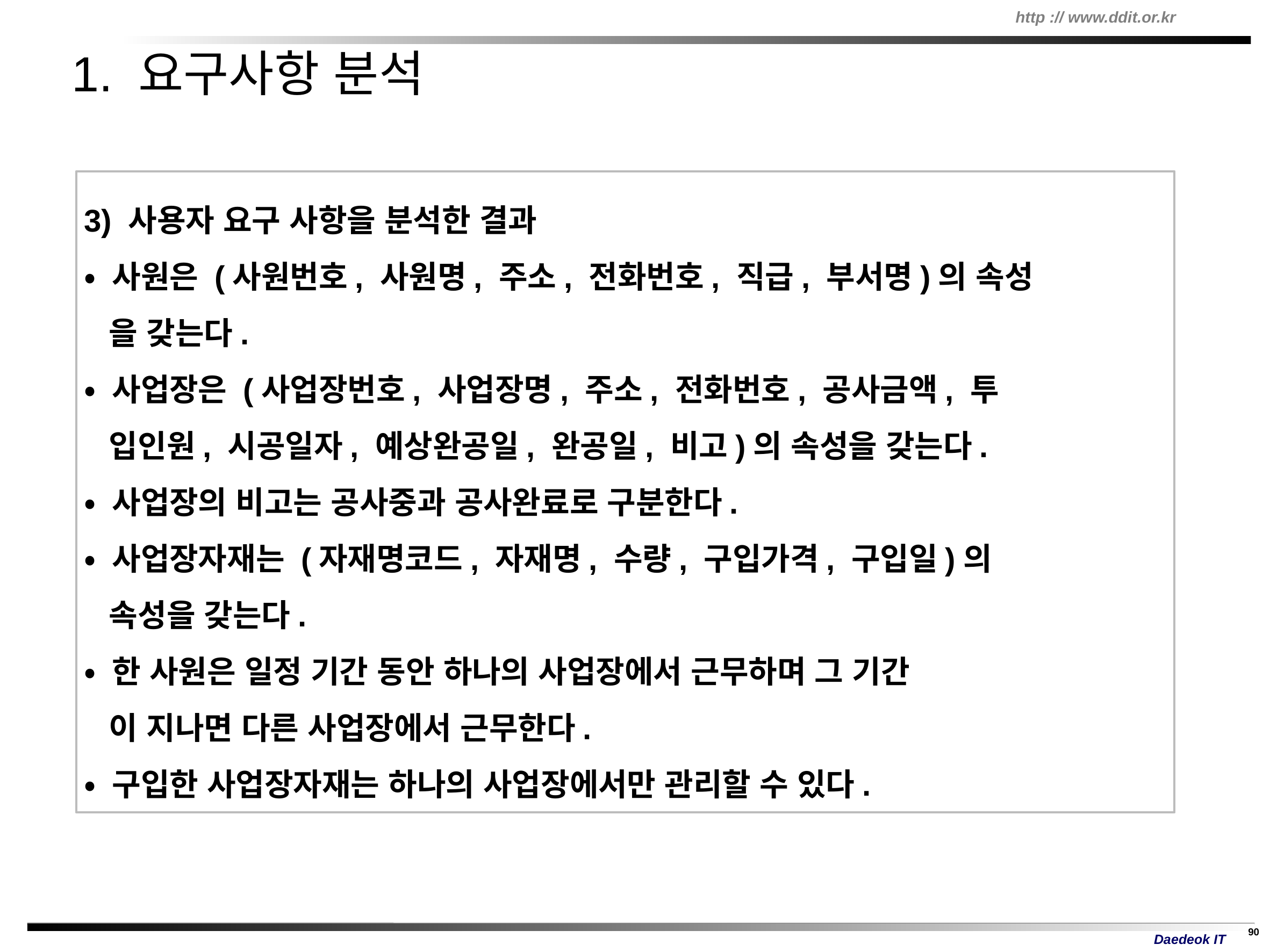

# 1. 요구사항 분석
3) 사용자 요구 사항을 분석한 결과
• 사원은 (사원번호, 사원명, 주소, 전화번호, 직급, 부서명)의 속성
  을 갖는다.
• 사업장은 (사업장번호, 사업장명, 주소, 전화번호, 공사금액, 투
  입인원, 시공일자, 예상완공일, 완공일, 비고)의 속성을 갖는다.
• 사업장의 비고는 공사중과 공사완료로 구분한다.
• 사업장자재는 (자재명코드, 자재명, 수량, 구입가격, 구입일)의
  속성을 갖는다.
• 한 사원은 일정 기간 동안 하나의 사업장에서 근무하며 그 기간
  이 지나면 다른 사업장에서 근무한다.
• 구입한 사업장자재는 하나의 사업장에서만 관리할 수 있다.